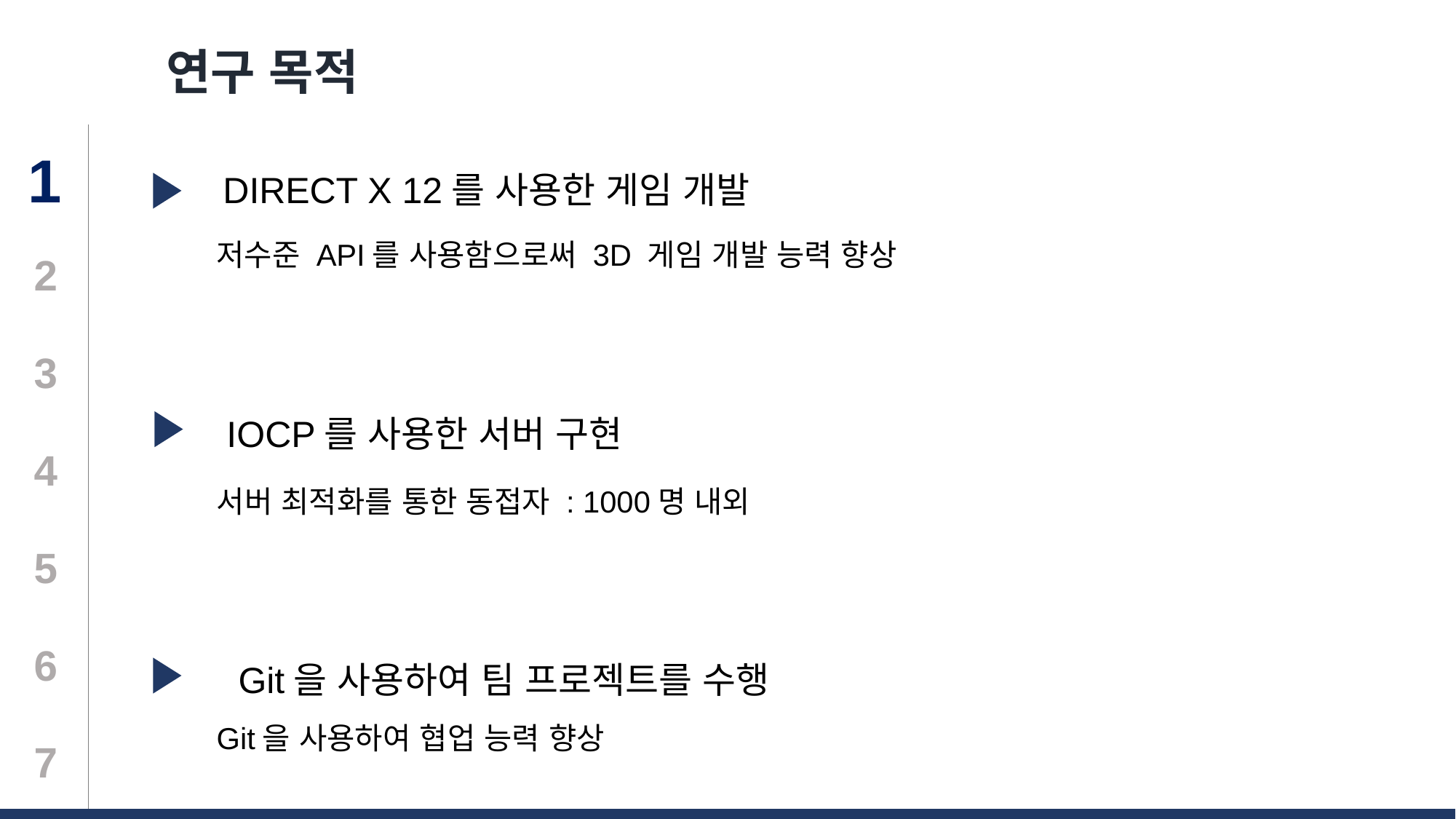

연구 목적
1
DIRECT X 12를 사용한 게임 개발

저수준 API를 사용함으로써 3D 게임 개발 능력 향상
2
3
IOCP를 사용한 서버 구현

4
서버 최적화를 통한 동접자 : 1000명 내외
5
6
Git을 사용하여 팀 프로젝트를 수행

Git을 사용하여 협업 능력 향상
7